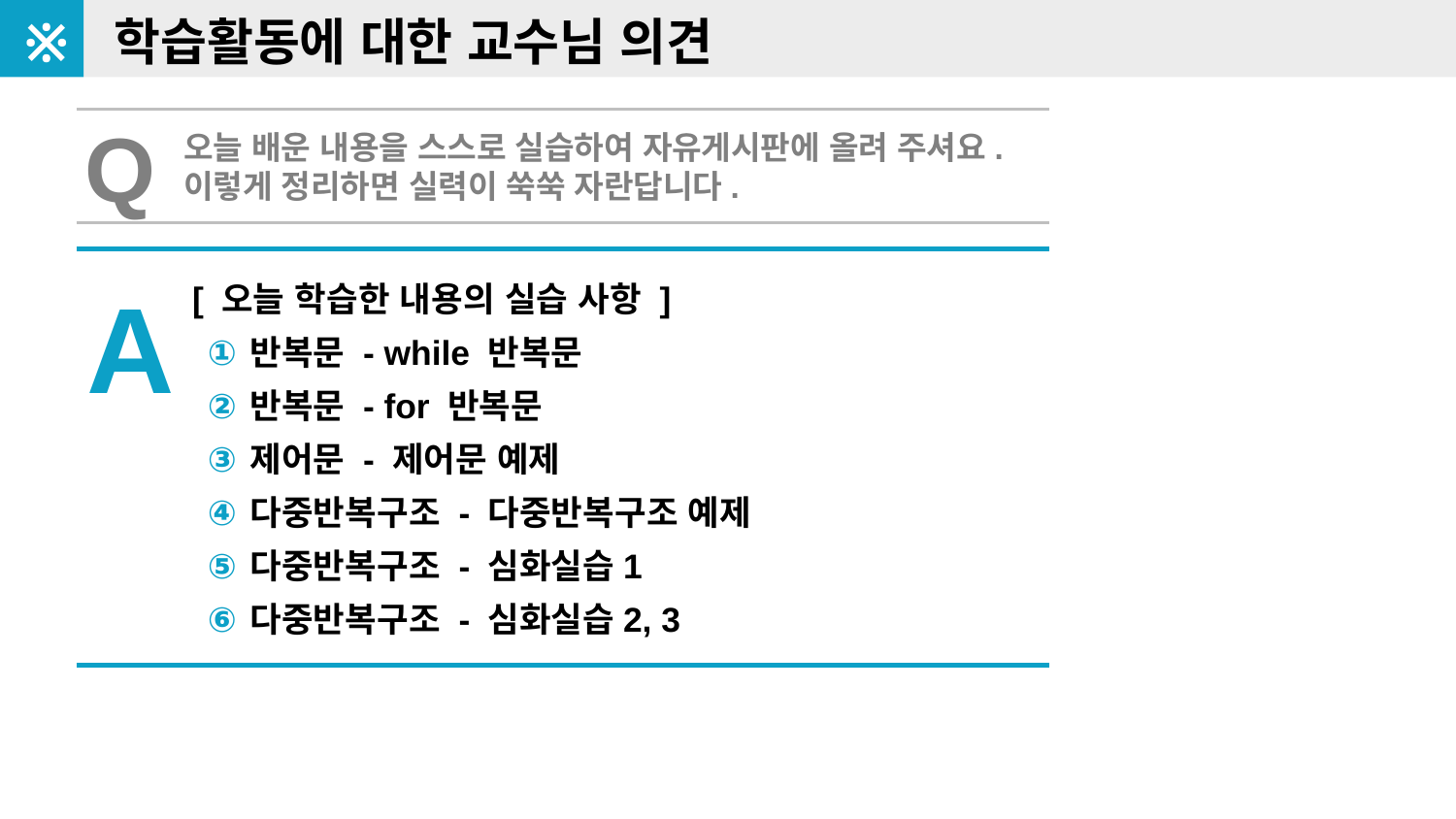

※
학습활동에 대한 교수님 의견
Q
오늘 배운 내용을 스스로 실습하여 자유게시판에 올려 주셔요.
이렇게 정리하면 실력이 쑥쑥 자란답니다.
A
[ 오늘 학습한 내용의 실습 사항 ]
반복문 - while 반복문
반복문 - for 반복문
제어문 - 제어문 예제
다중반복구조 - 다중반복구조 예제
다중반복구조 - 심화실습1
다중반복구조 - 심화실습2, 3